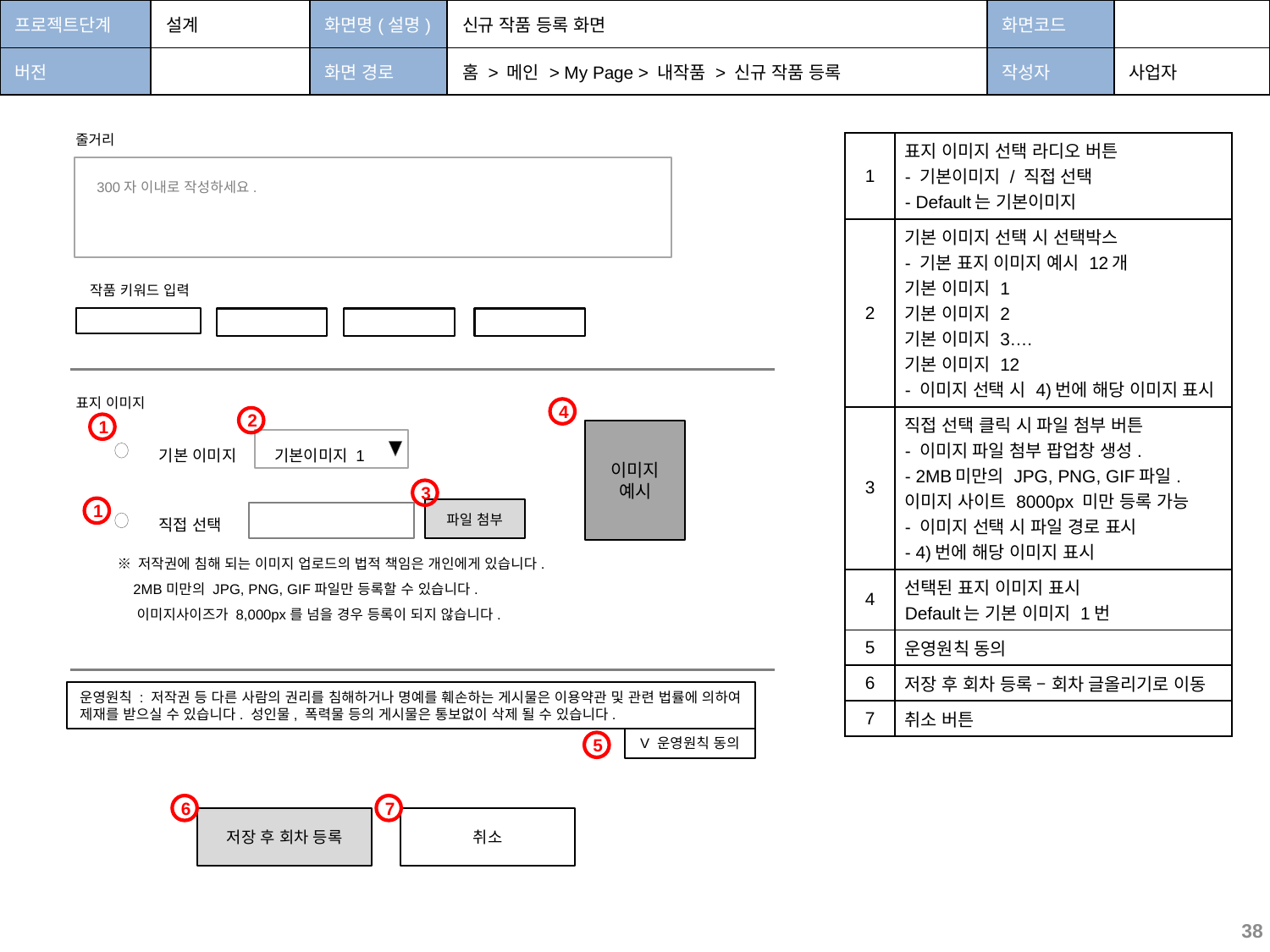

| 프로젝트단계 | 설계 | 화면명(설명) | 신규 작품 등록 화면 | 화면코드 |  |
| --- | --- | --- | --- | --- | --- |
| 버전 |  | 화면 경로 | 홈 > 메인 > My Page > 내작품 > 신규 작품 등록 | 작성자 | 사업자 |
줄거리
| 1 | 표지 이미지 선택 라디오 버튼 - 기본이미지 / 직접 선택 - Default는 기본이미지 |
| --- | --- |
| 2 | 기본 이미지 선택 시 선택박스 - 기본 표지 이미지 예시 12개 기본 이미지 1 기본 이미지 2 기본 이미지 3…. 기본 이미지 12 - 이미지 선택 시 4)번에 해당 이미지 표시 |
| 3 | 직접 선택 클릭 시 파일 첨부 버튼 - 이미지 파일 첨부 팝업창 생성. - 2MB미만의 JPG, PNG, GIF파일. 이미지 사이트 8000px 미만 등록 가능 - 이미지 선택 시 파일 경로 표시 - 4)번에 해당 이미지 표시 |
| 4 | 선택된 표지 이미지 표시 Default는 기본 이미지 1번 |
| 5 | 운영원칙 동의 |
| 6 | 저장 후 회차 등록 – 회차 글올리기로 이동 |
| 7 | 취소 버튼 |

300자 이내로 작성하세요.
작품 키워드 입력

표지 이미지
4
2
1
이미지
예시
기본 이미지

기본이미지 1

3
1
직접 선택
파일 첨부

※ 저작권에 침해 되는 이미지 업로드의 법적 책임은 개인에게 있습니다.
    2MB미만의 JPG, PNG, GIF파일만 등록할 수 있습니다.
    이미지사이즈가 8,000px를 넘을 경우 등록이 되지 않습니다.
운영원칙 : 저작권 등 다른 사람의 권리를 침해하거나 명예를 훼손하는 게시물은 이용약관 및 관련 법률에 의하여 제재를 받으실 수 있습니다. 성인물, 폭력물 등의 게시물은 통보없이 삭제 될 수 있습니다.
V 운영원칙 동의
5
6
7
저장 후 회차 등록
취소
38